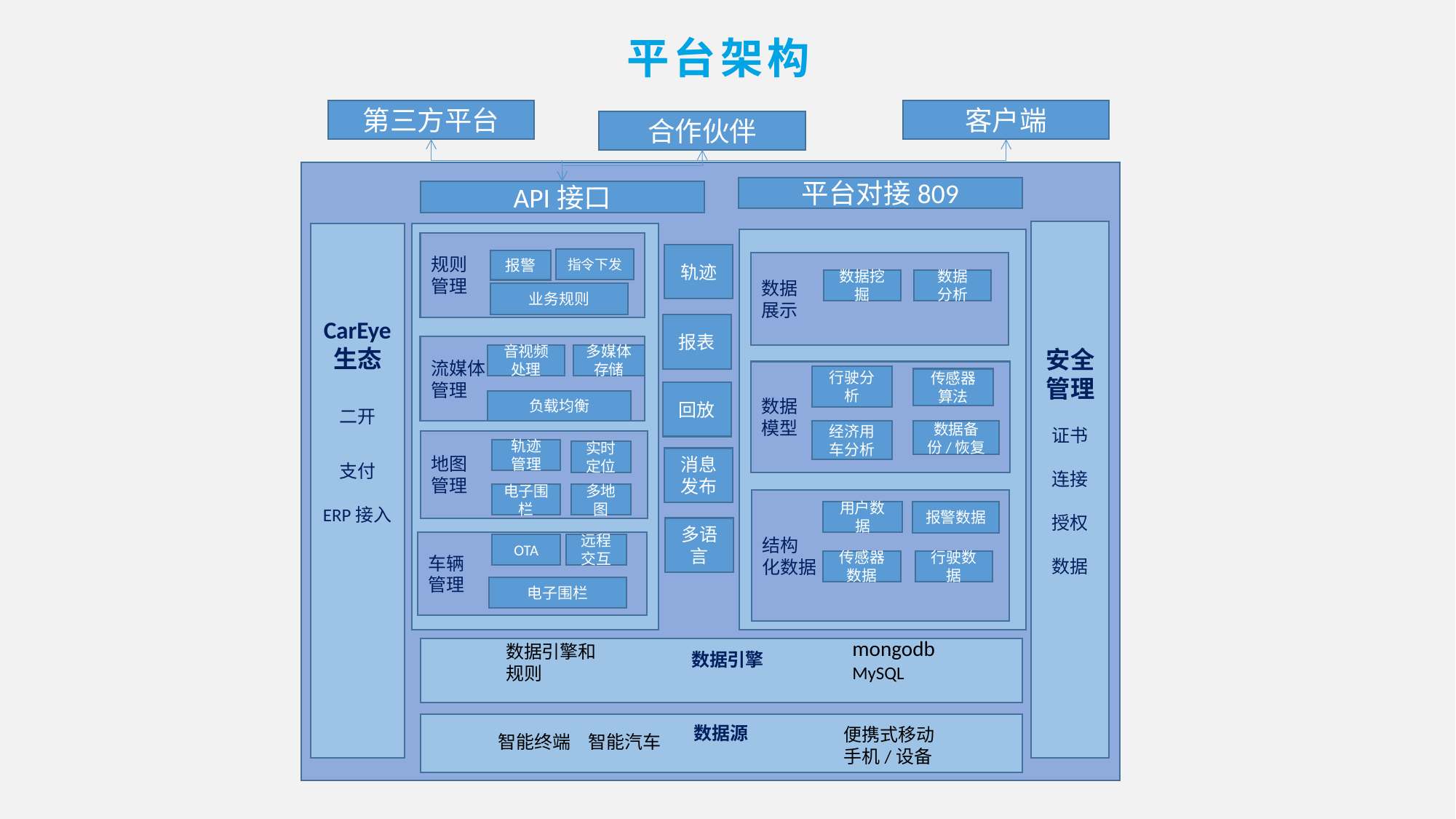

平台架构
第三方平台
客户端
合作伙伴

平台对接809
API接口

安全管理

证书

连接

授权

数据

CarEye
生态

二开

支付

ERP接入

规则
管理

规则管理
轨迹
指令下发
报警
数据
展示
数据挖掘
数据
分析
业务规则
报表
流媒体
管理
音视频处理
多媒体存储
数据
模型
行驶分析
传感器算法
回放
负载均衡
经济用车分析
数据备
份/恢复
地图
管理
轨迹
管理
实时定位
消息发布
电子围栏
多地图
结构
化数据
用户数据
报警数据
多语言
车辆
管理
OTA
远程交互
传感器数据
行驶数据
电子围栏
mongodb
数据引擎和规则
  数据引擎

MySQL
数据源

便携式移动手机/设备
智能汽车
智能终端